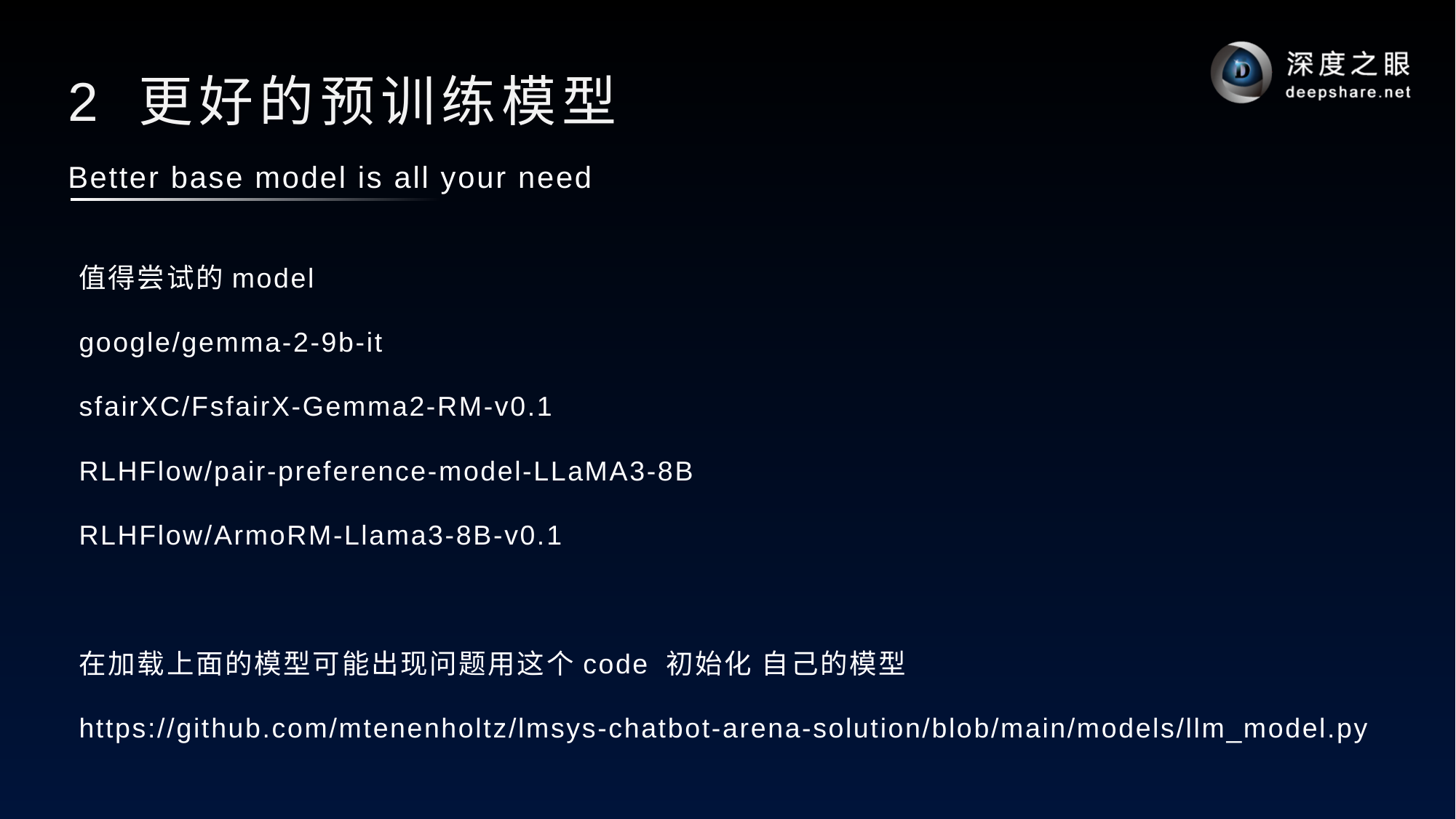

# 2 更好的预训练模型
Better base model is all your need
值得尝试的model
google/gemma-2-9b-it
sfairXC/FsfairX-Gemma2-RM-v0.1
RLHFlow/pair-preference-model-LLaMA3-8B
RLHFlow/ArmoRM-Llama3-8B-v0.1

在加载上面的模型可能出现问题用这个code 初始化 自己的模型
https://github.com/mtenenholtz/lmsys-chatbot-arena-solution/blob/main/models/llm_model.py